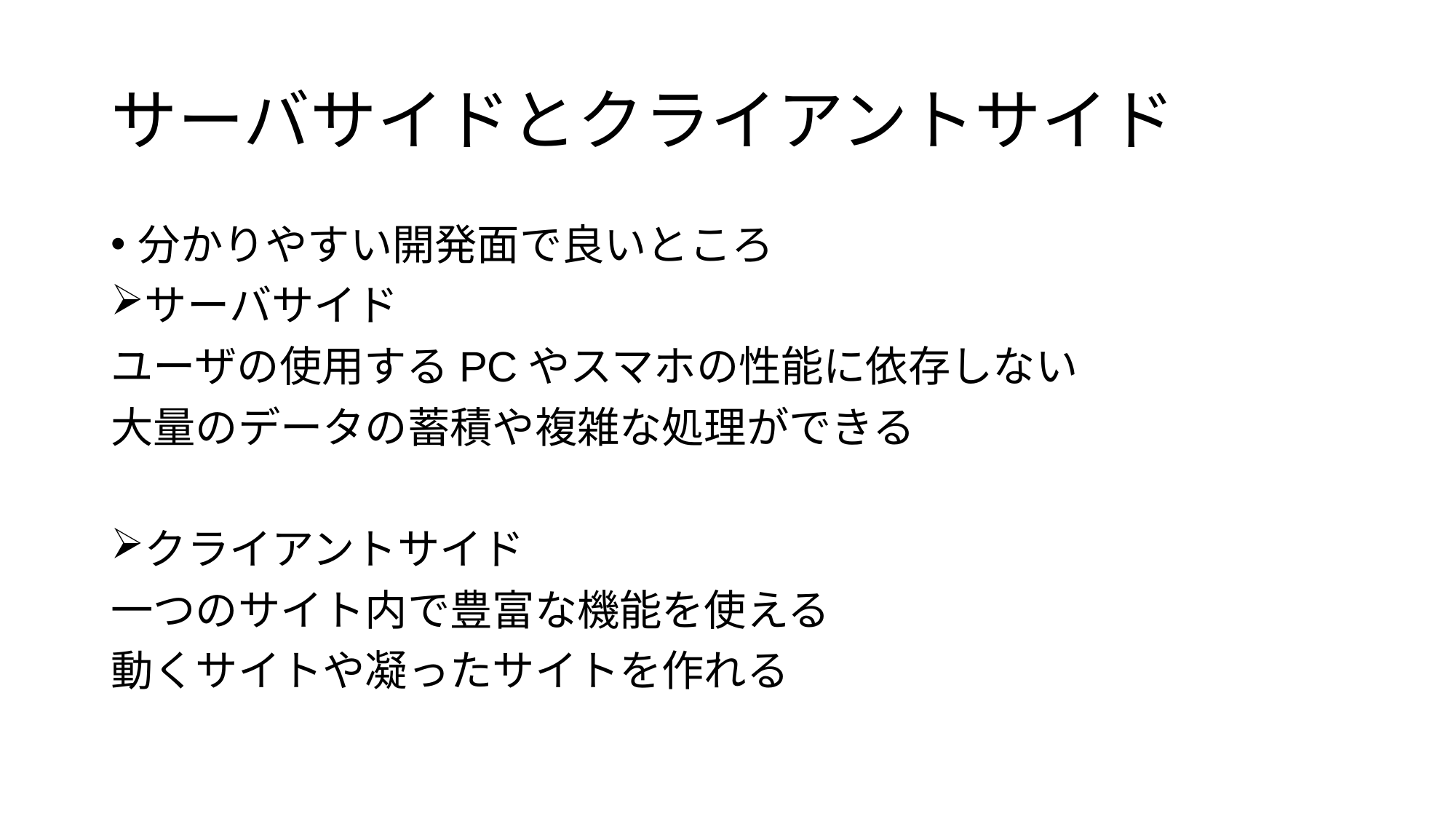

# サーバサイドとクライアントサイド
分かりやすい開発面で良いところ
サーバサイド
ユーザの使用するPCやスマホの性能に依存しない
大量のデータの蓄積や複雑な処理ができる

クライアントサイド
一つのサイト内で豊富な機能を使える
動くサイトや凝ったサイトを作れる